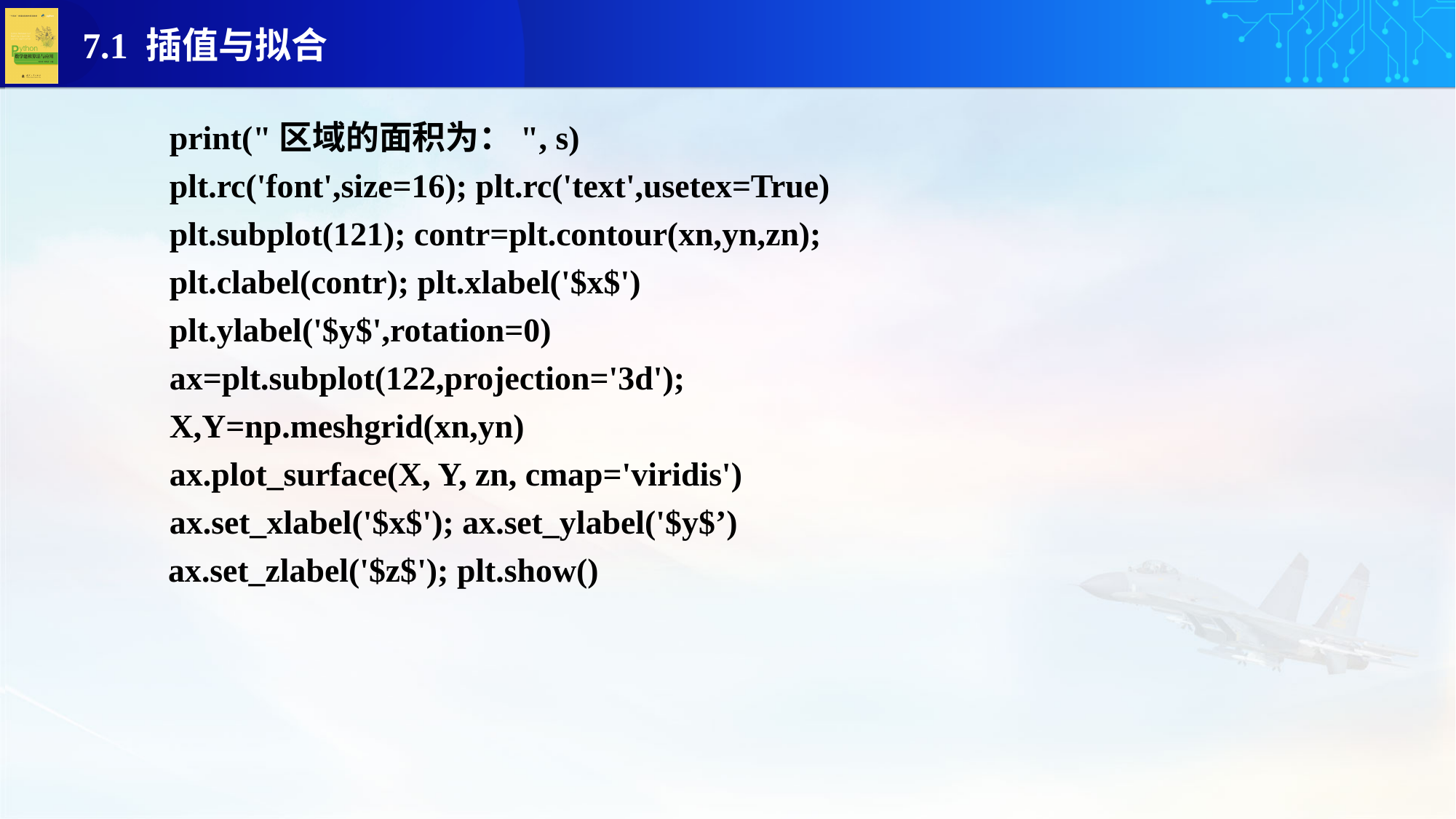

print("区域的面积为：", s)
plt.rc('font',size=16); plt.rc('text',usetex=True)
plt.subplot(121); contr=plt.contour(xn,yn,zn);
plt.clabel(contr); plt.xlabel('$x$')
plt.ylabel('$y$',rotation=0)
ax=plt.subplot(122,projection='3d');
X,Y=np.meshgrid(xn,yn)
ax.plot_surface(X, Y, zn, cmap='viridis')
ax.set_xlabel('$x$'); ax.set_ylabel('$y$’)
          ax.set_zlabel('$z$'); plt.show()